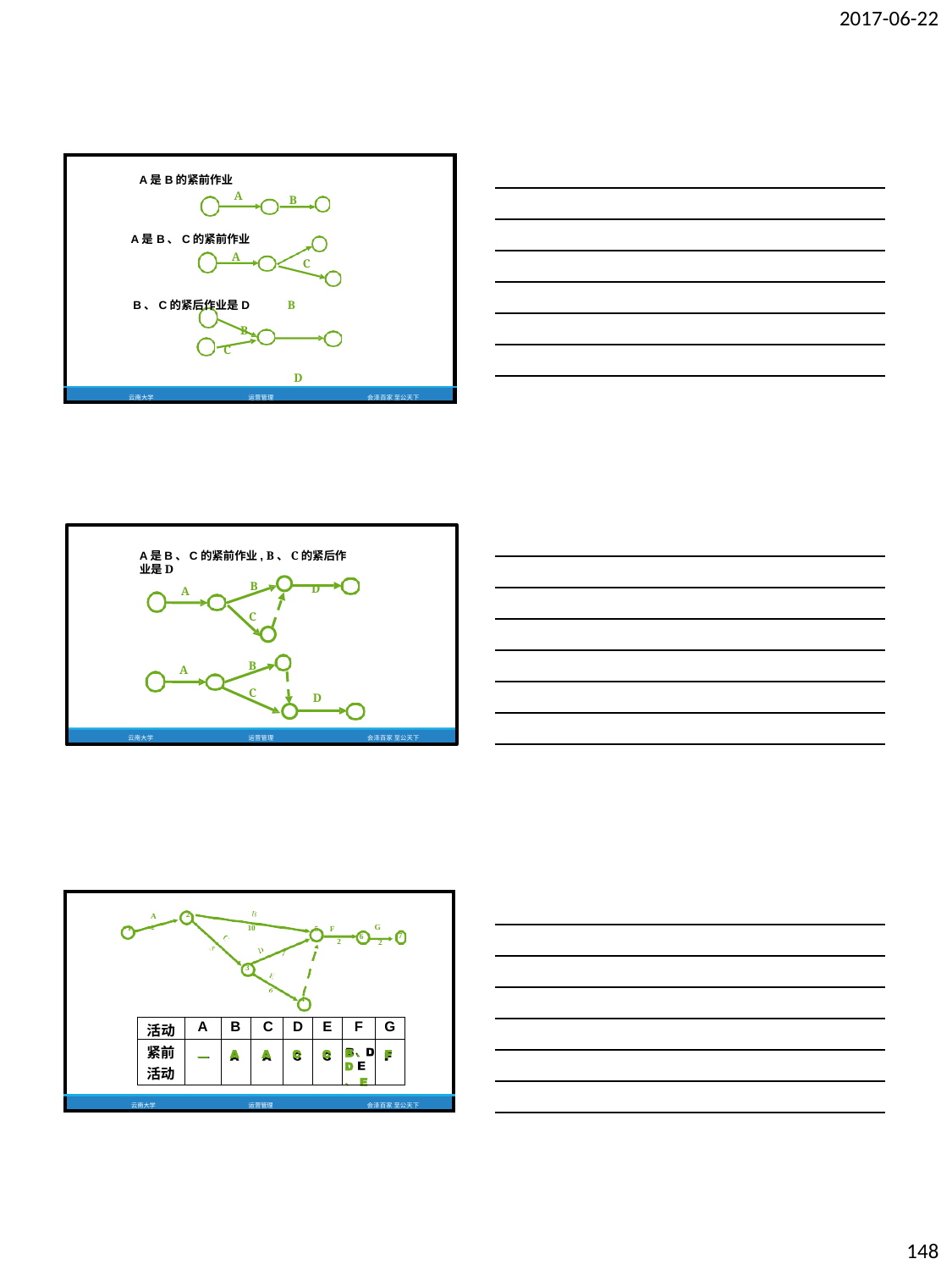

2017-06-22
| A是B的紧前作业 A A是B、C的紧前作业 A B、C的紧后作业是D B C |  | B B D | C |
| --- | --- | --- | --- |
| 云南大学 | 运营管理 | 会泽百家 至公天下 |  |

A是B、C的紧前作业, B、C的紧后作业是D
D

B

A

C

B

C
A

D

云南大学
运营管理
会泽百家 至公天下

| A | 2 |  |  |  |  |  |  |  |  |
| --- | --- | --- | --- | --- | --- | --- | --- | --- | --- |
| 1 2 |  | 10 |  |  | 5 | F |  |  | G |
|  |  |  |  |  |  |  | 2 | 6 | 7 2 |
|  |  |  | 7 |  |  |  |  |  |  |
|  |  | 3 |  |  |  |  |  |  |  |
|  |  |  |  | 4 |  |  |  |  |  |
| 云南大学 |  | 运营管理 |  |  |  |  |  |  | 会泽百家 至公天下 |

| 活动 | A | B | C | D | E | F | G |
| --- | --- | --- | --- | --- | --- | --- | --- |
| 紧前 活动 | 一 | A | A | C | C | B、D 、E | F |

148